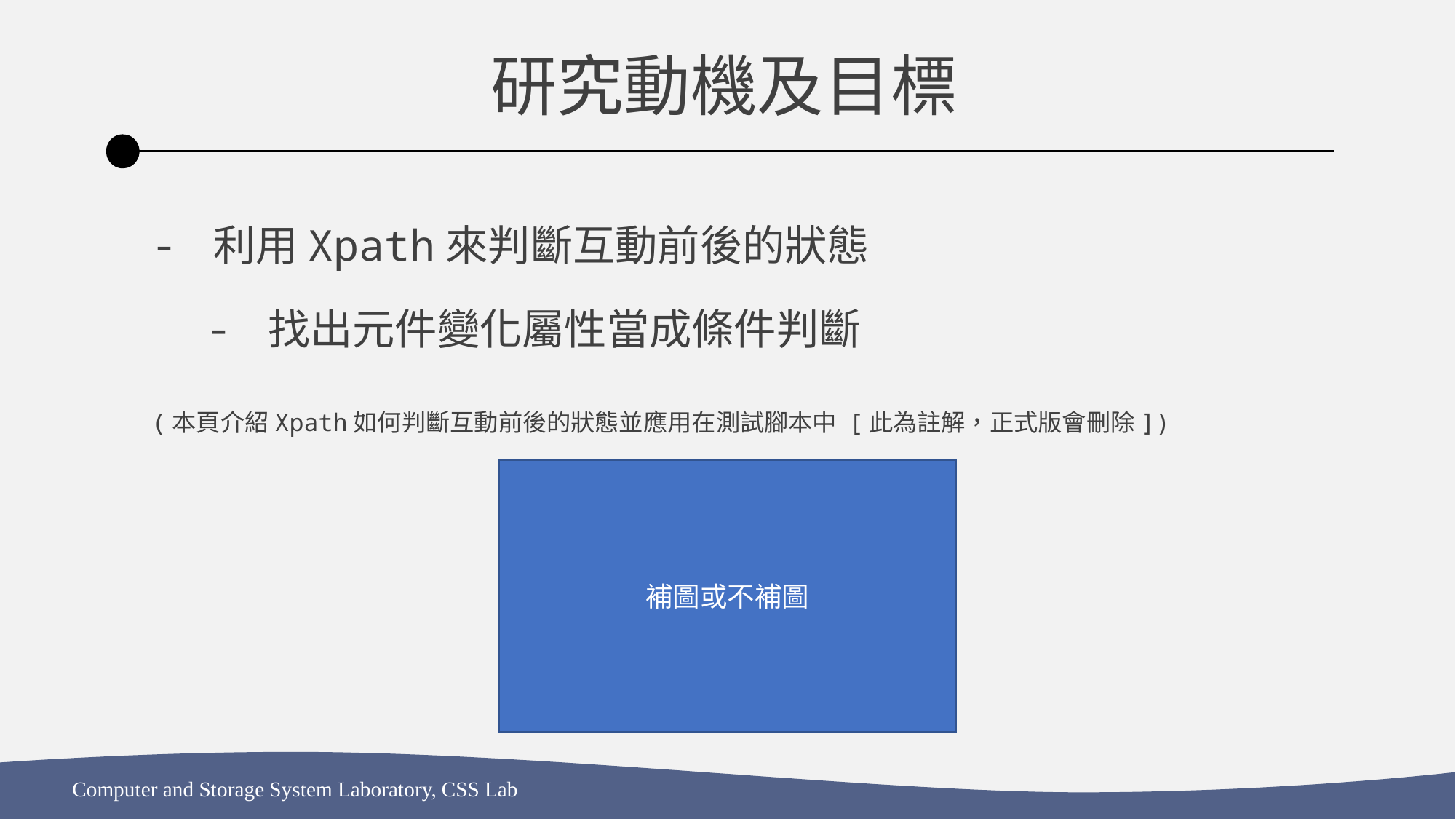

研究動機及目標

利用Xpath來判斷互動前後的狀態
找出元件變化屬性當成條件判斷
(本頁介紹Xpath如何判斷互動前後的狀態並應用在測試腳本中 [此為註解，正式版會刪除])
補圖或不補圖

Computer and Storage System Laboratory, CSS Lab